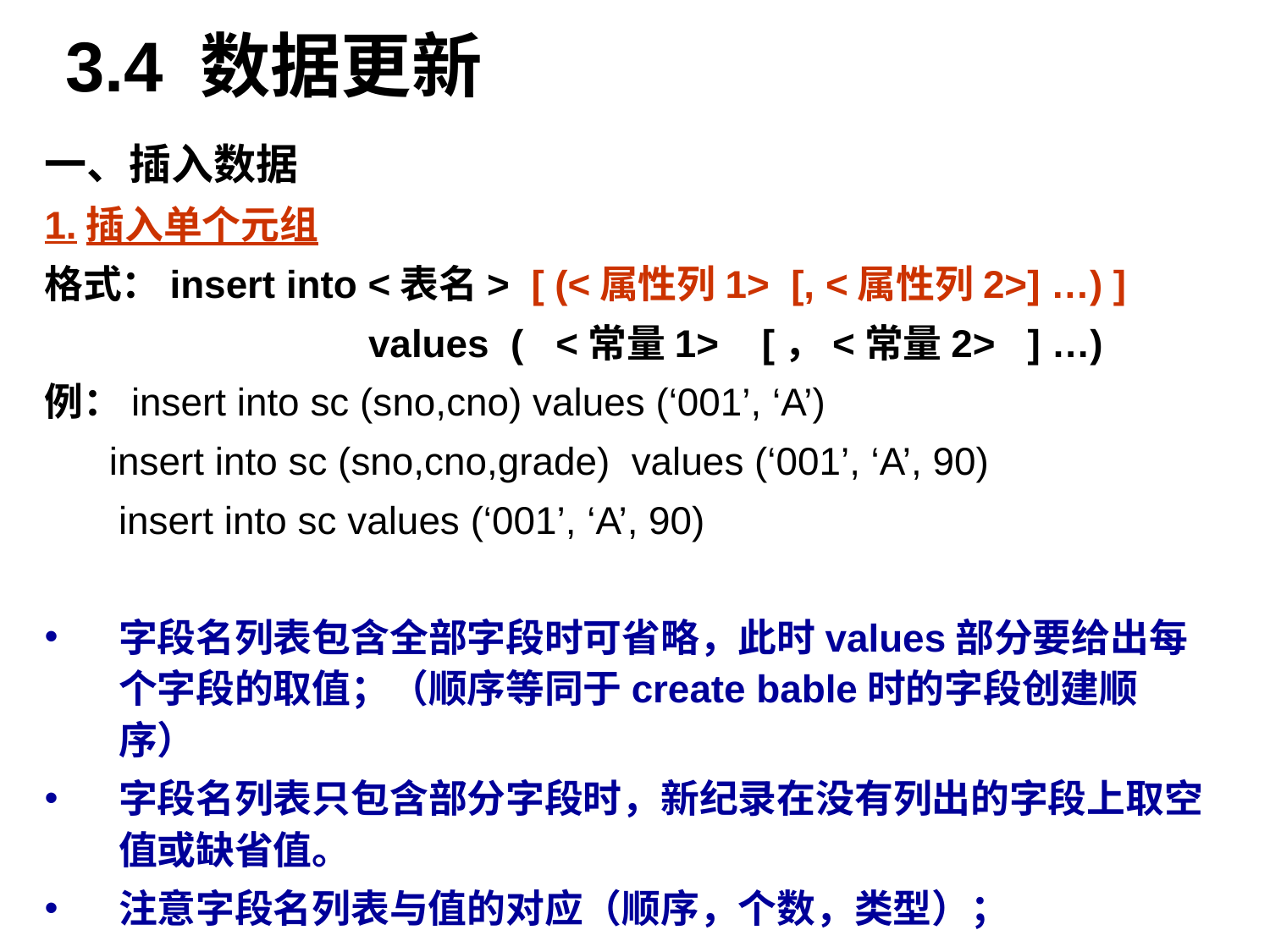

# 3.4 数据更新
一、插入数据
1.插入单个元组
格式：insert into <表名>  [ (<属性列1>  [, <属性列2>] …) ]
                              values  (   <常量1>    [，<常量2>   ] …)
例：insert into sc (sno,cno) values (‘001’, ‘A’)
      insert into sc (sno,cno,grade)  values (‘001’, ‘A’, 90)
	insert into sc values (‘001’, ‘A’, 90)

字段名列表包含全部字段时可省略，此时values部分要给出每个字段的取值；（顺序等同于create bable时的字段创建顺序）
字段名列表只包含部分字段时，新纪录在没有列出的字段上取空值或缺省值。
注意字段名列表与值的对应（顺序，个数，类型）；